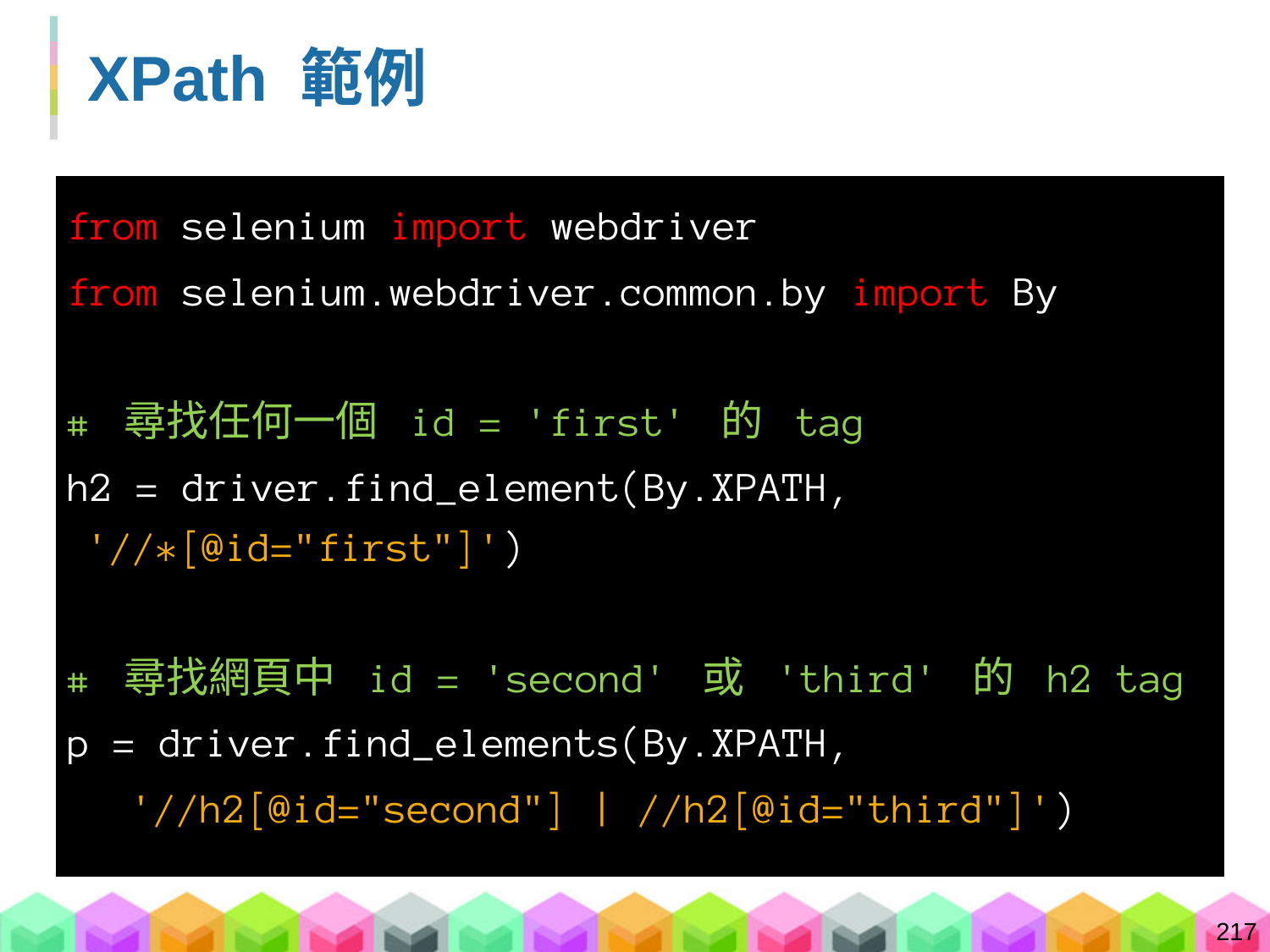

# XPath 範例
from selenium import webdriver
from selenium.webdriver.common.by import By

# 尋找任何一個 id = 'first' 的 tag
h2 = driver.find_element(By.XPATH, '//*[@id="first"]')

# 尋找網頁中 id = 'second' 或 'third' 的 h2 tag
p = driver.find_elements(By.XPATH,
'//h2[@id="second"] | //h2[@id="third"]')
217